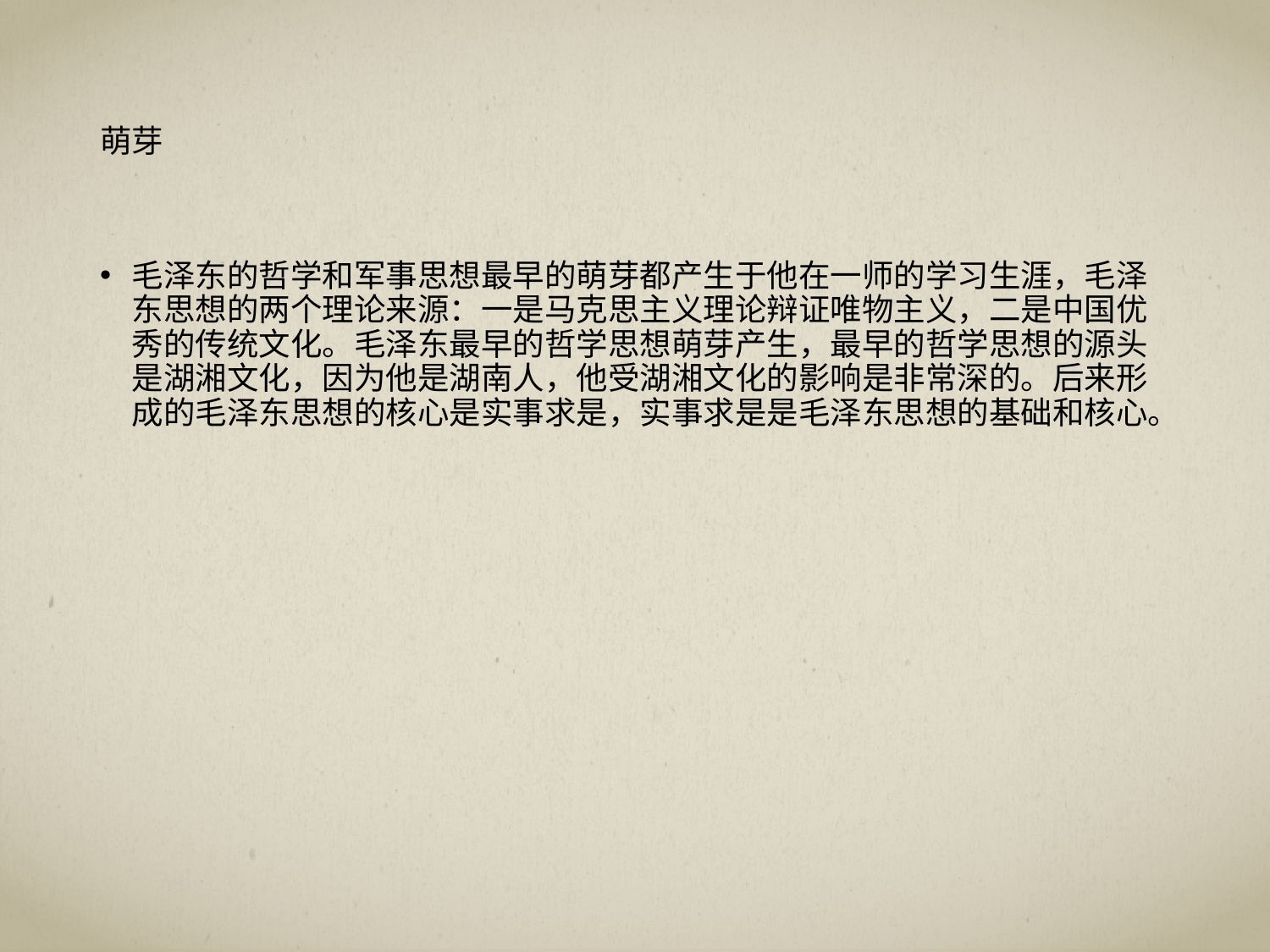

# 萌芽
毛泽东的哲学和军事思想最早的萌芽都产生于他在一师的学习生涯，毛泽东思想的两个理论来源：一是马克思主义理论辩证唯物主义，二是中国优秀的传统文化。毛泽东最早的哲学思想萌芽产生，最早的哲学思想的源头是湖湘文化，因为他是湖南人，他受湖湘文化的影响是非常深的。后来形成的毛泽东思想的核心是实事求是，实事求是是毛泽东思想的基础和核心。